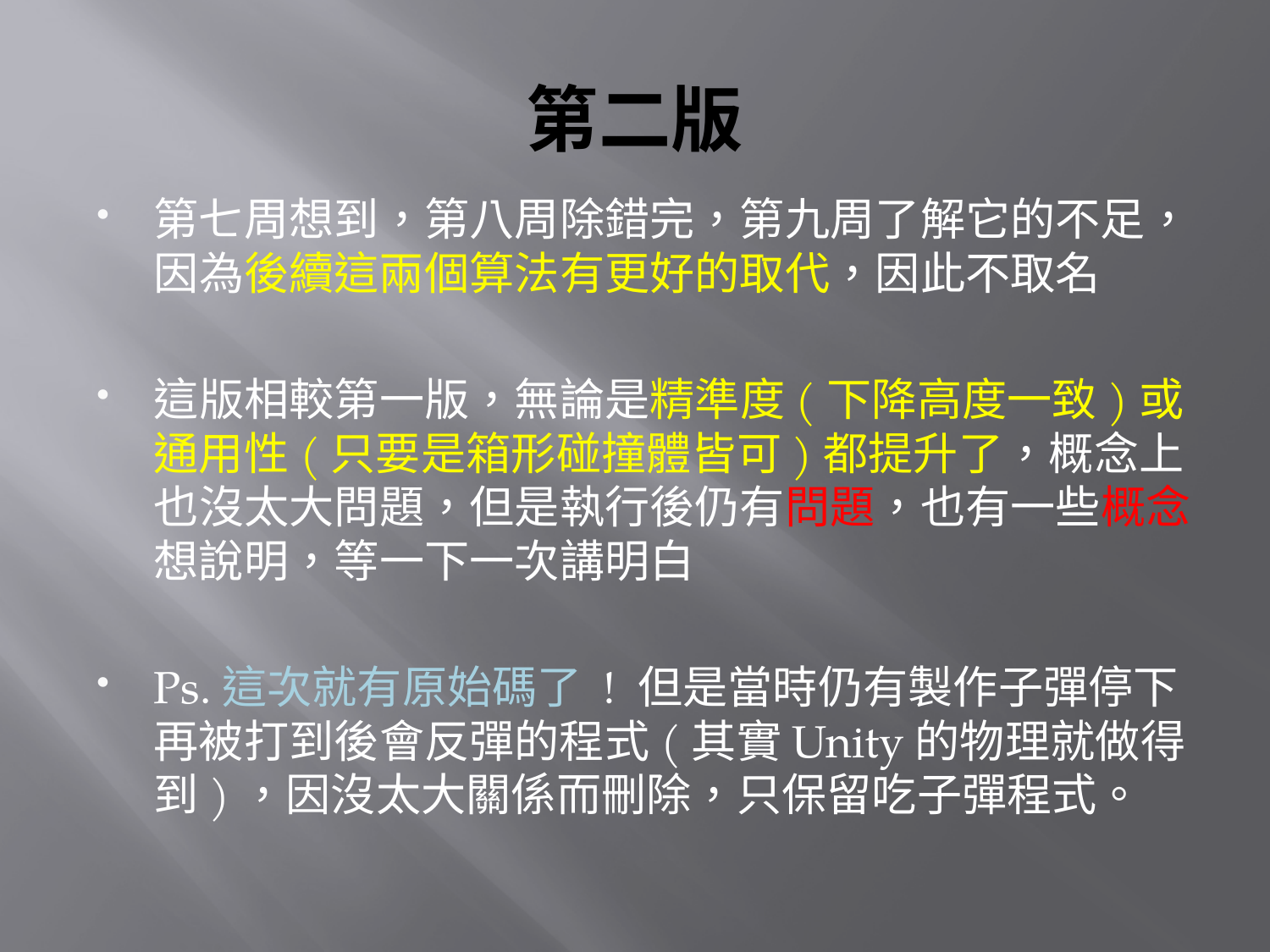

# 第二版
第七周想到，第八周除錯完，第九周了解它的不足，因為後續這兩個算法有更好的取代，因此不取名

這版相較第一版，無論是精準度(下降高度一致)或通用性(只要是箱形碰撞體皆可)都提升了，概念上也沒太大問題，但是執行後仍有問題，也有一些概念想說明，等一下一次講明白

Ps.這次就有原始碼了 ! 但是當時仍有製作子彈停下再被打到後會反彈的程式(其實Unity的物理就做得到)，因沒太大關係而刪除，只保留吃子彈程式。